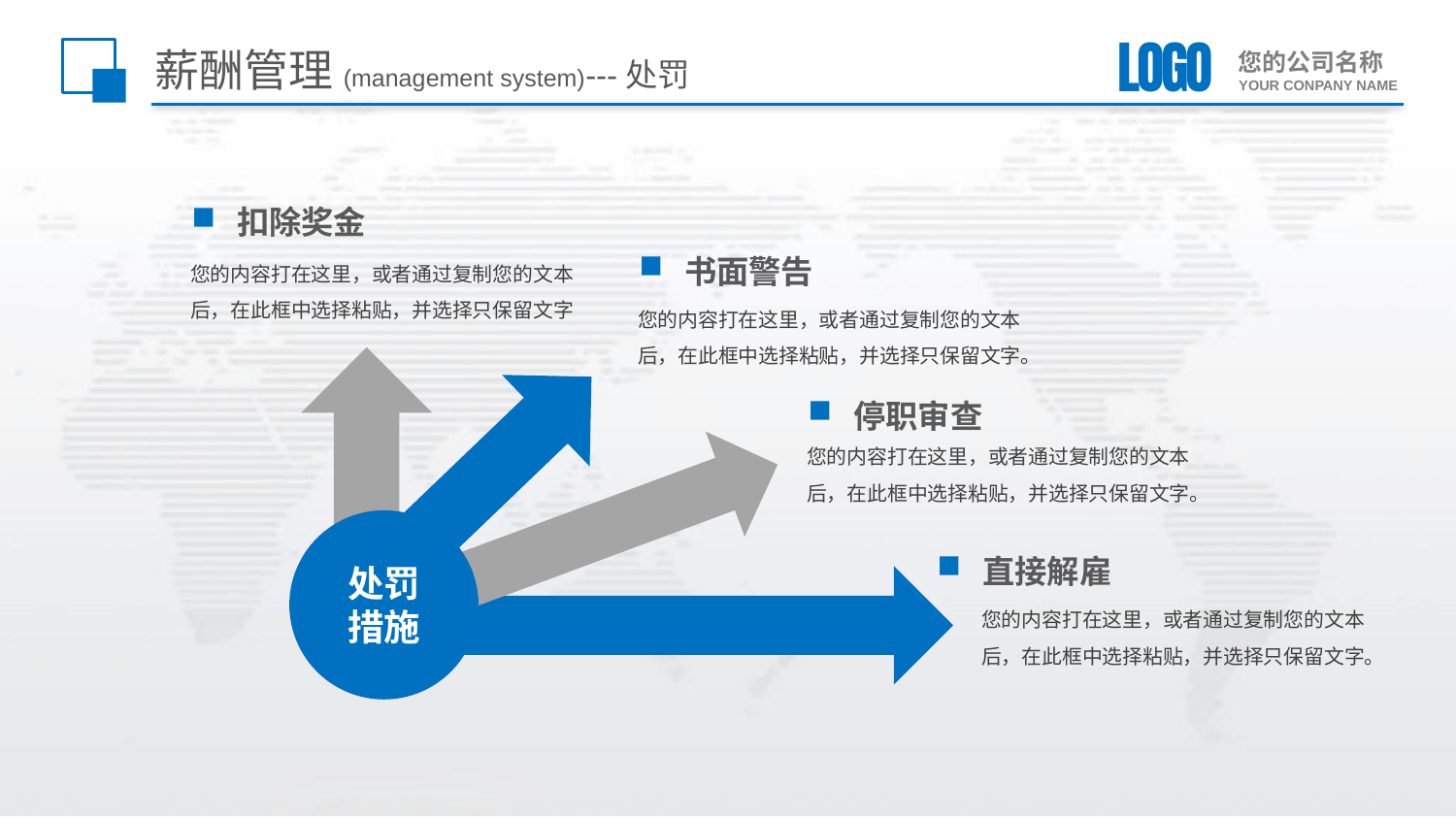

# 薪酬管理(management system)---处罚
扣除奖金
您的内容打在这里，或者通过复制您的文本后，在此框中选择粘贴，并选择只保留文字
书面警告
您的内容打在这里，或者通过复制您的文本后，在此框中选择粘贴，并选择只保留文字。

停职审查
您的内容打在这里，或者通过复制您的文本后，在此框中选择粘贴，并选择只保留文字。
处罚
措施
直接解雇
您的内容打在这里，或者通过复制您的文本后，在此框中选择粘贴，并选择只保留文字。